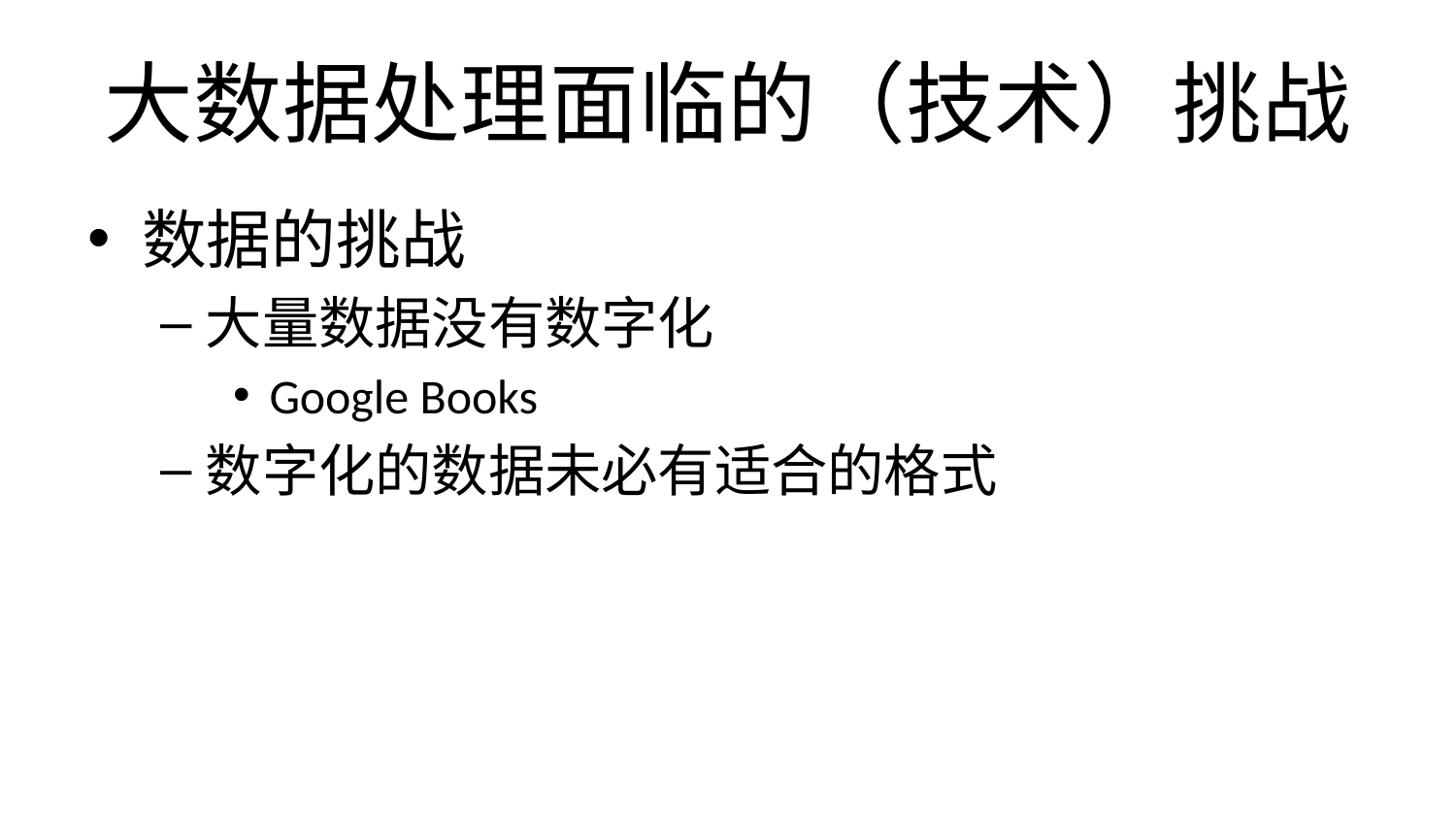

# 大数据处理面临的（技术）挑战
数据的挑战
大量数据没有数字化
Google Books
数字化的数据未必有适合的格式